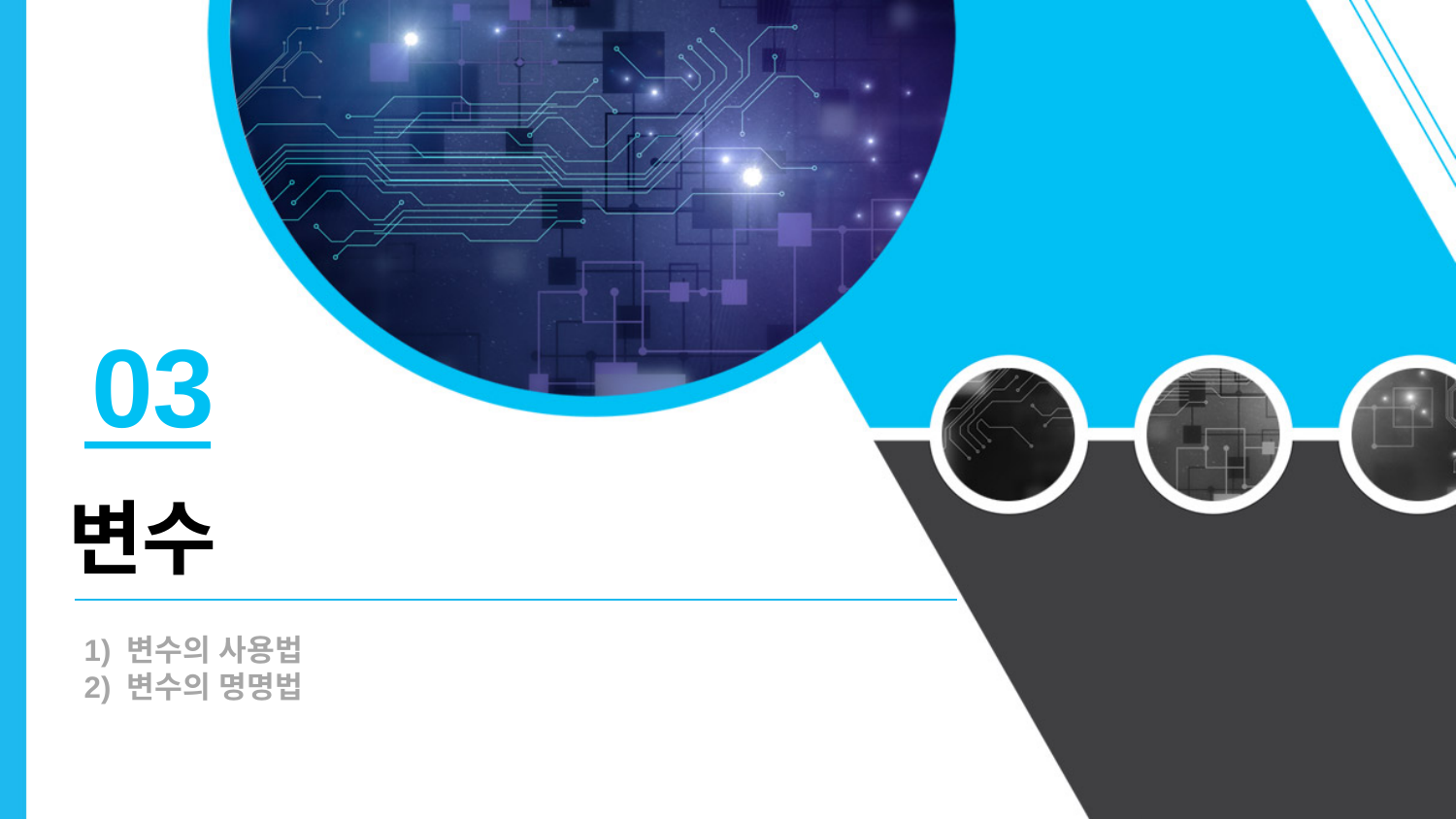

03

변수
1) 변수의 사용법
2) 변수의 명명법